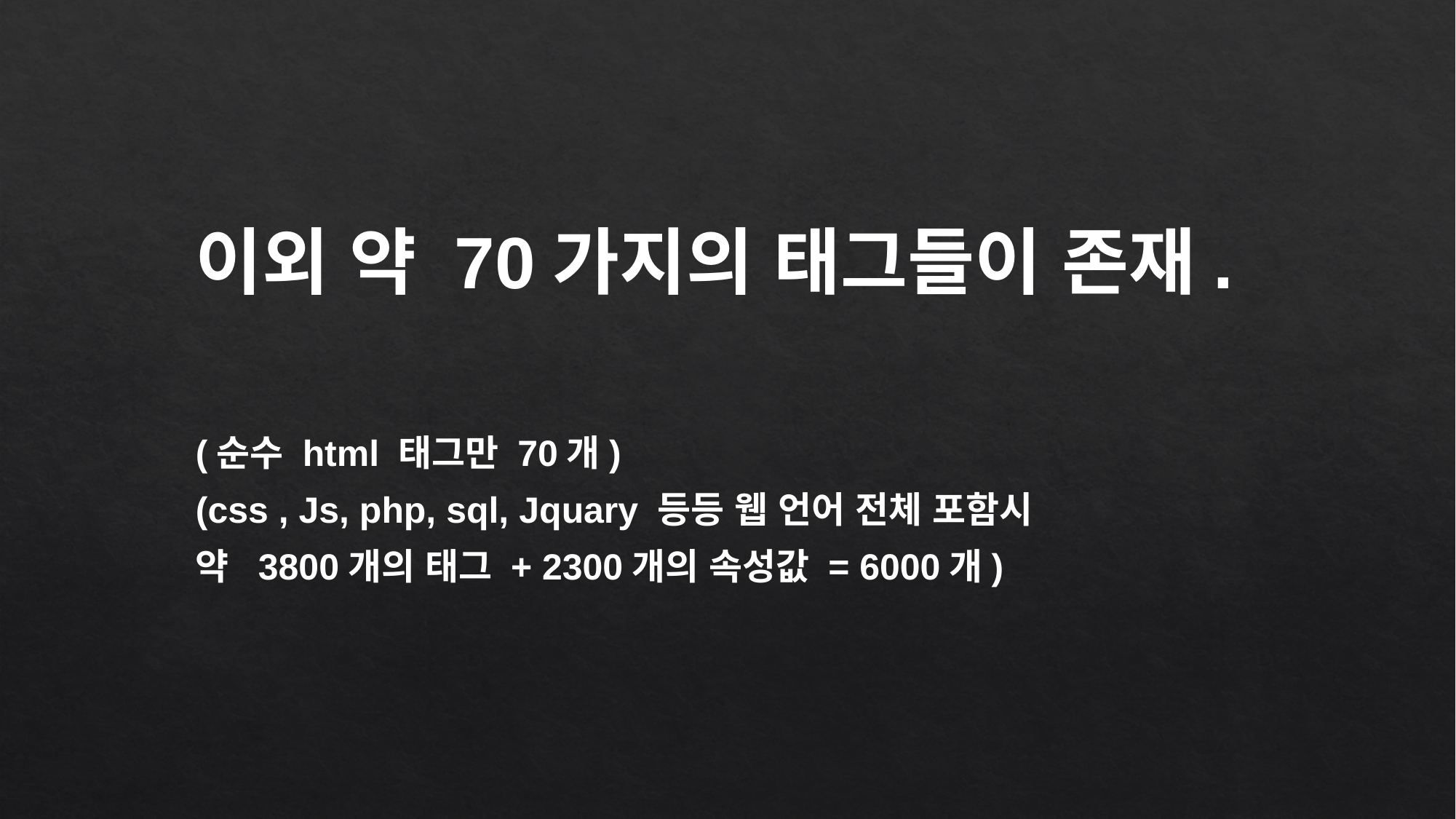

이외 약 70가지의 태그들이 존재.

(순수 html 태그만 70개)
(css , Js, php, sql, Jquary 등등 웹 언어 전체 포함시
약  3800개의 태그 + 2300개의 속성값 = 6000개)